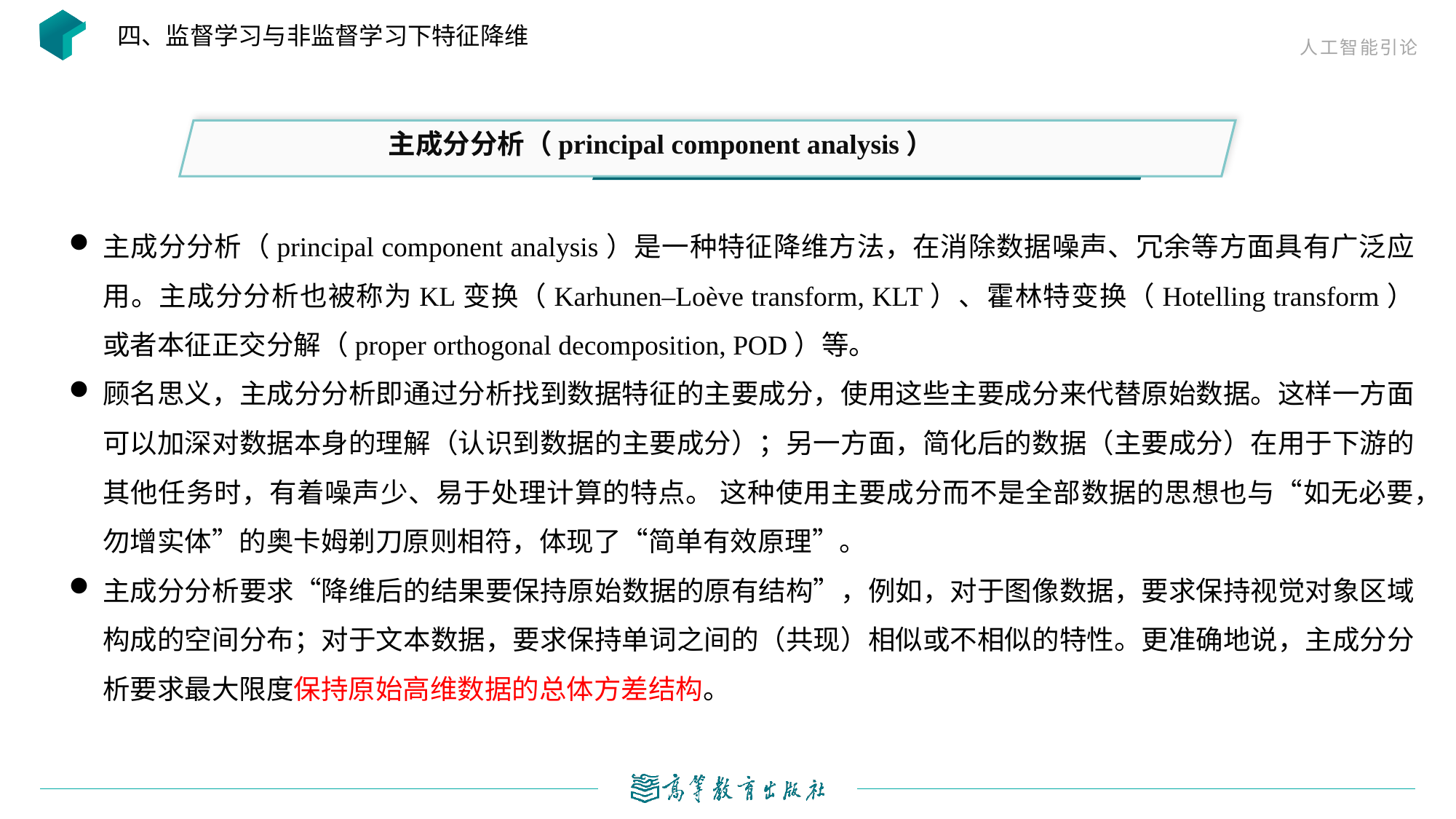

四、监督学习与非监督学习下特征降维

                  主成分分析（principal component analysis）

主成分分析（principal component analysis）是一种特征降维方法，在消除数据噪声、冗余等方面具有广泛应用。主成分分析也被称为KL变换（Karhunen–Loève transform, KLT）、霍林特变换（Hotelling transform）或者本征正交分解（proper orthogonal decomposition, POD）等。
顾名思义，主成分分析即通过分析找到数据特征的主要成分，使用这些主要成分来代替原始数据。这样一方面可以加深对数据本身的理解（认识到数据的主要成分）；另一方面，简化后的数据（主要成分）在用于下游的其他任务时，有着噪声少、易于处理计算的特点。 这种使用主要成分而不是全部数据的思想也与“如无必要，勿增实体”的奥卡姆剃刀原则相符，体现了“简单有效原理”。
主成分分析要求“降维后的结果要保持原始数据的原有结构”，例如，对于图像数据，要求保持视觉对象区域构成的空间分布；对于文本数据，要求保持单词之间的（共现）相似或不相似的特性。更准确地说，主成分分析要求最大限度保持原始高维数据的总体方差结构。